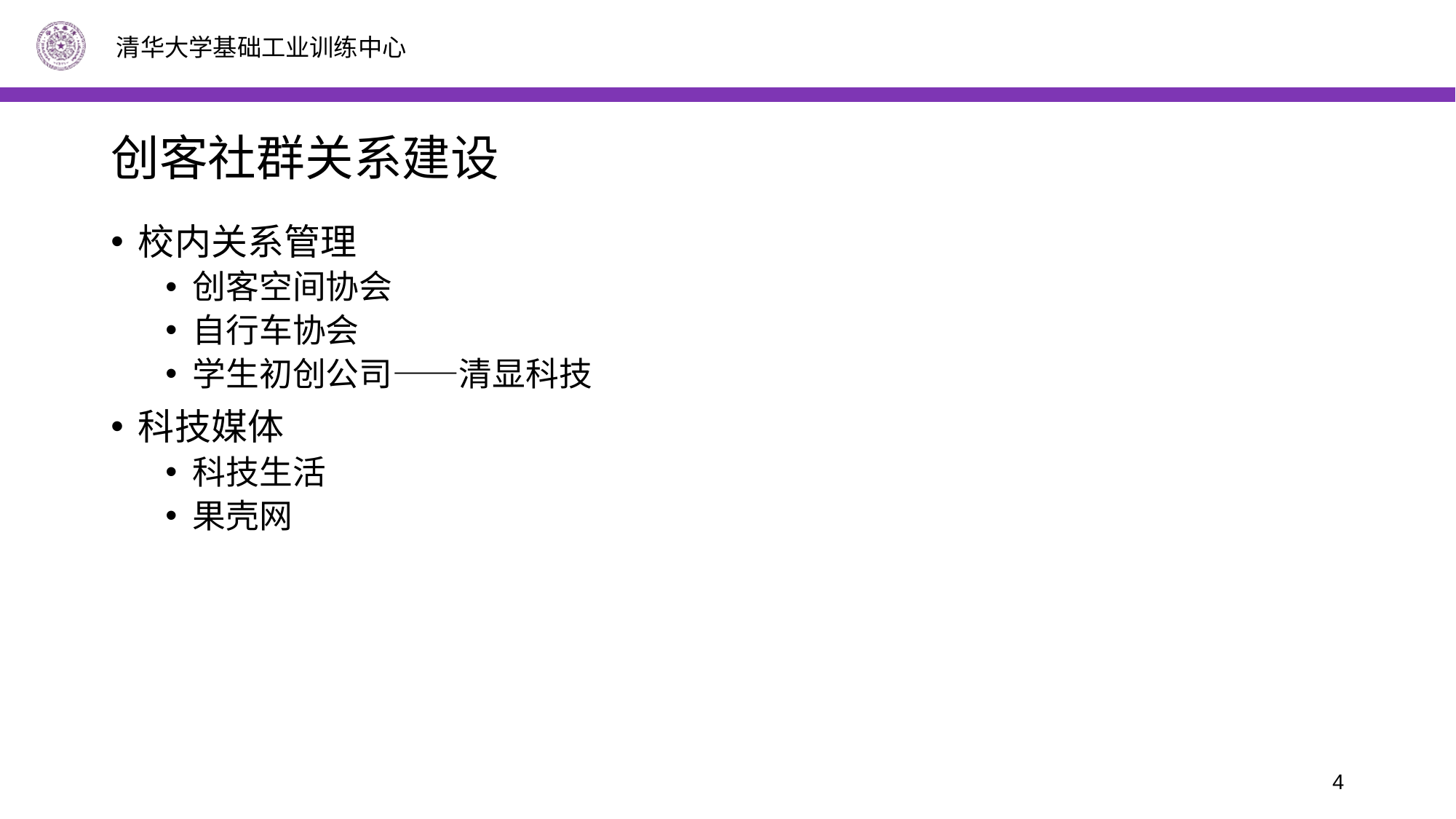

# 创客社群关系建设
校内关系管理
创客空间协会
自行车协会
学生初创公司——清显科技
科技媒体
科技生活
果壳网
4